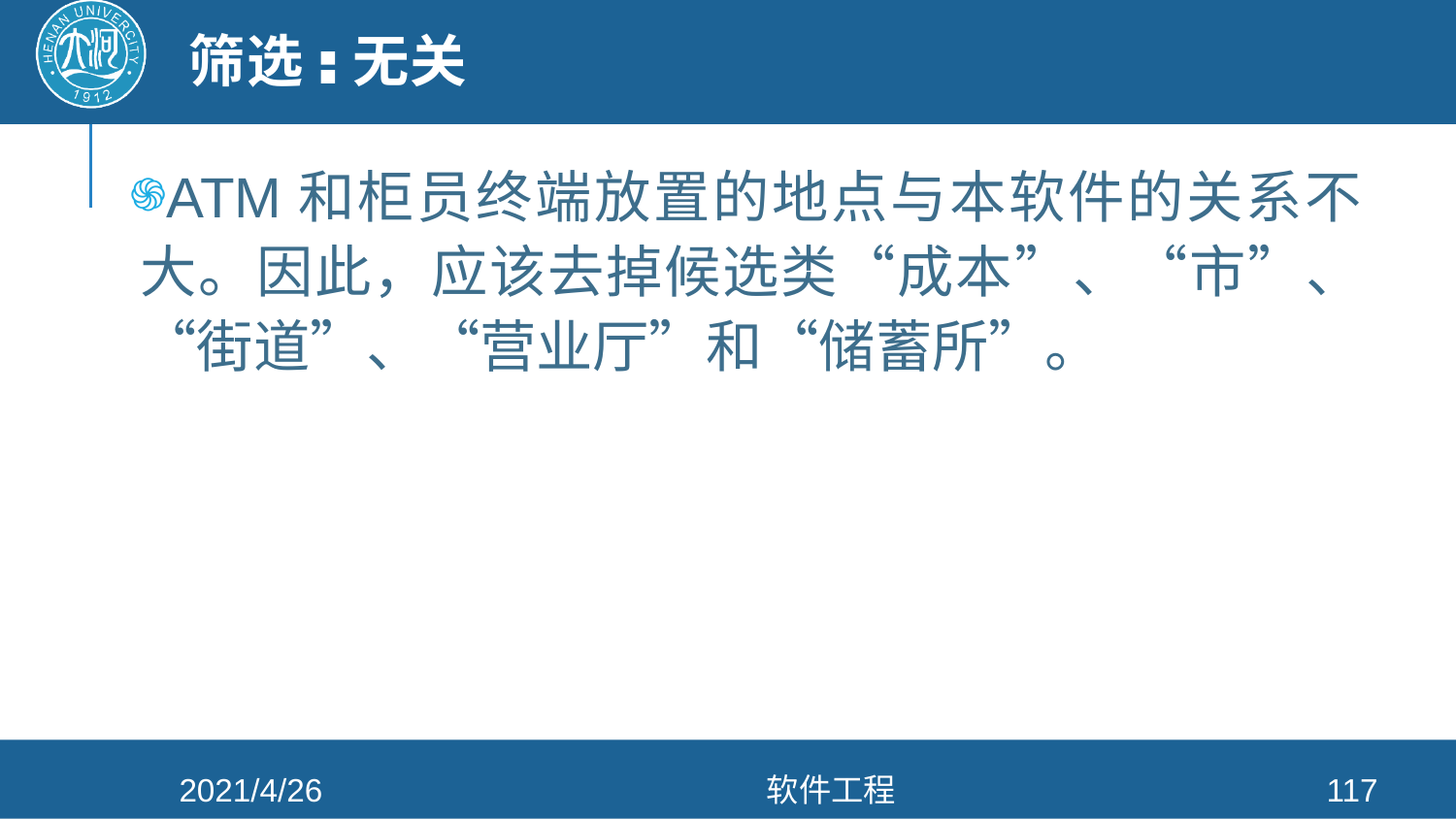

# 筛选:无关
ATM和柜员终端放置的地点与本软件的关系不大。因此，应该去掉候选类“成本”、“市”、“街道”、“营业厅”和“储蓄所”。
2021/4/26
软件工程
117